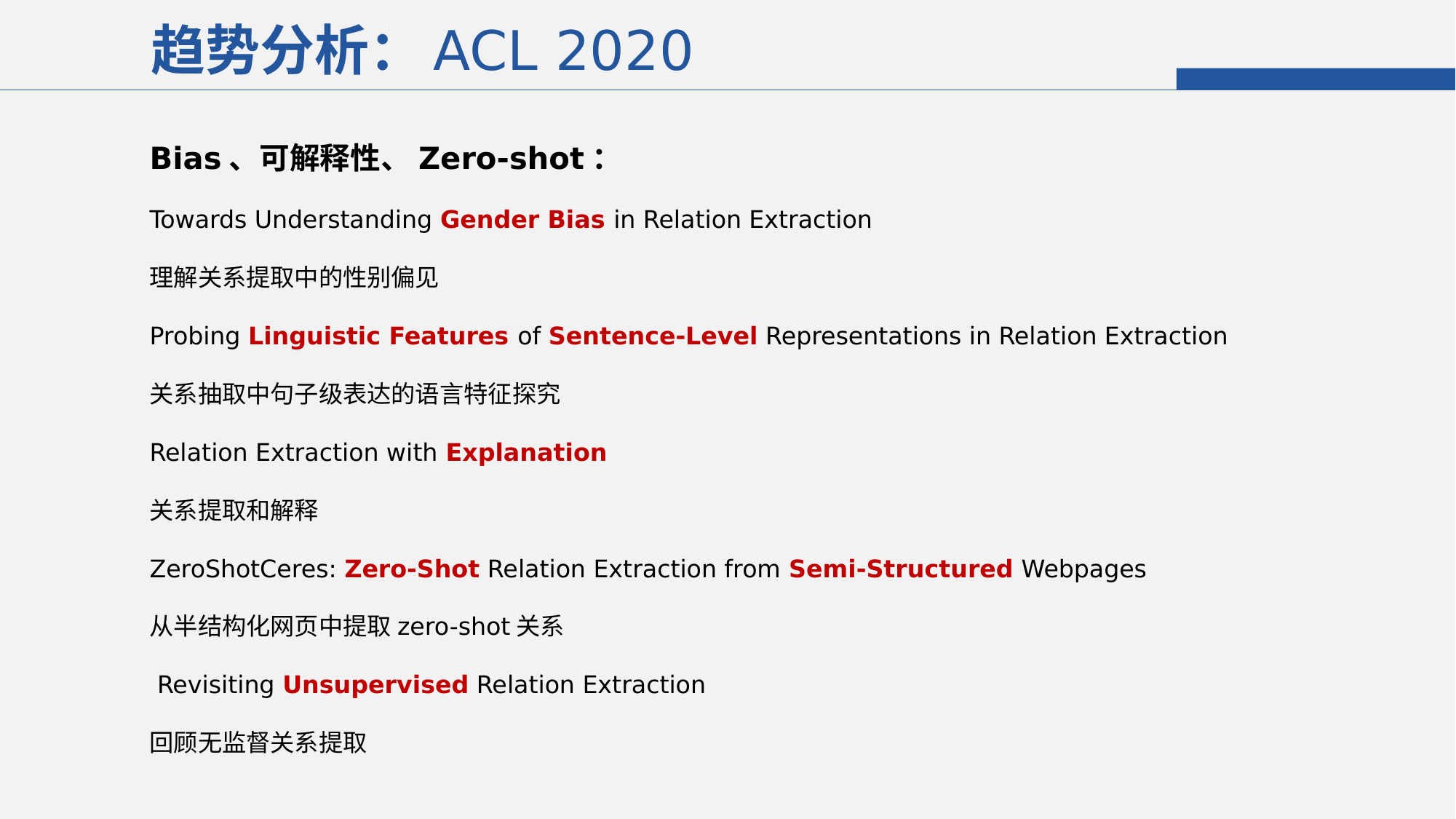

趋势分析：
ACL 2020
Bias、可解释性、Zero-shot：
Towards Understanding Gender Bias in Relation Extraction
理解关系提取中的性别偏见
Probing Linguistic Features of Sentence-Level Representations in Relation Extraction
关系抽取中句子级表达的语言特征探究
Relation Extraction with Explanation
关系提取和解释
ZeroShotCeres: Zero-Shot Relation Extraction from Semi-Structured Webpages
从半结构化网页中提取zero-shot关系
 Revisiting Unsupervised Relation Extraction
回顾无监督关系提取